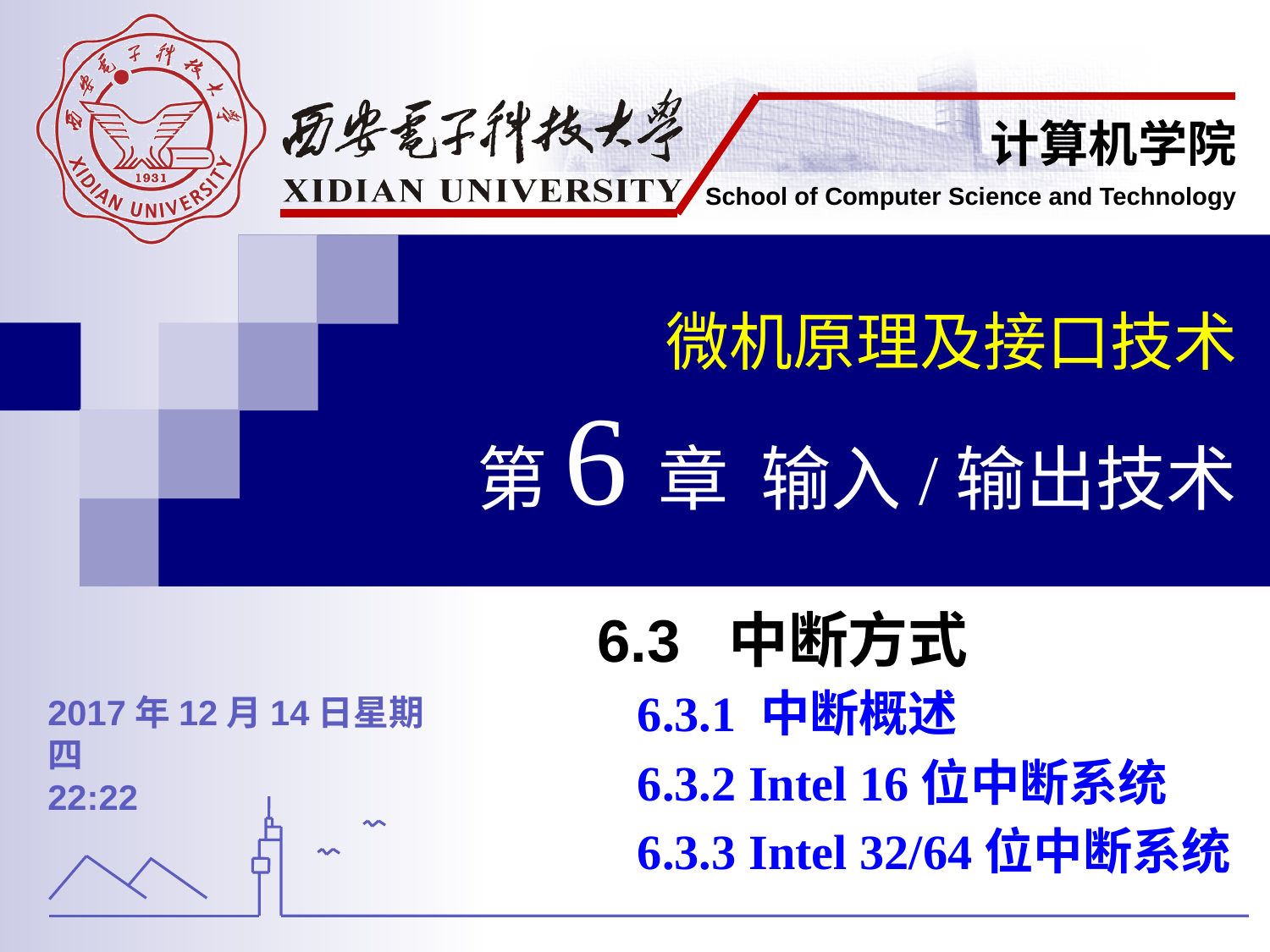

微机原理及接口技术
第6章  输入/输出技术
6.3  中断方式
6.3.1 中断概述
6.3.2 Intel 16位中断系统
6.3.3 Intel 32/64位中断系统